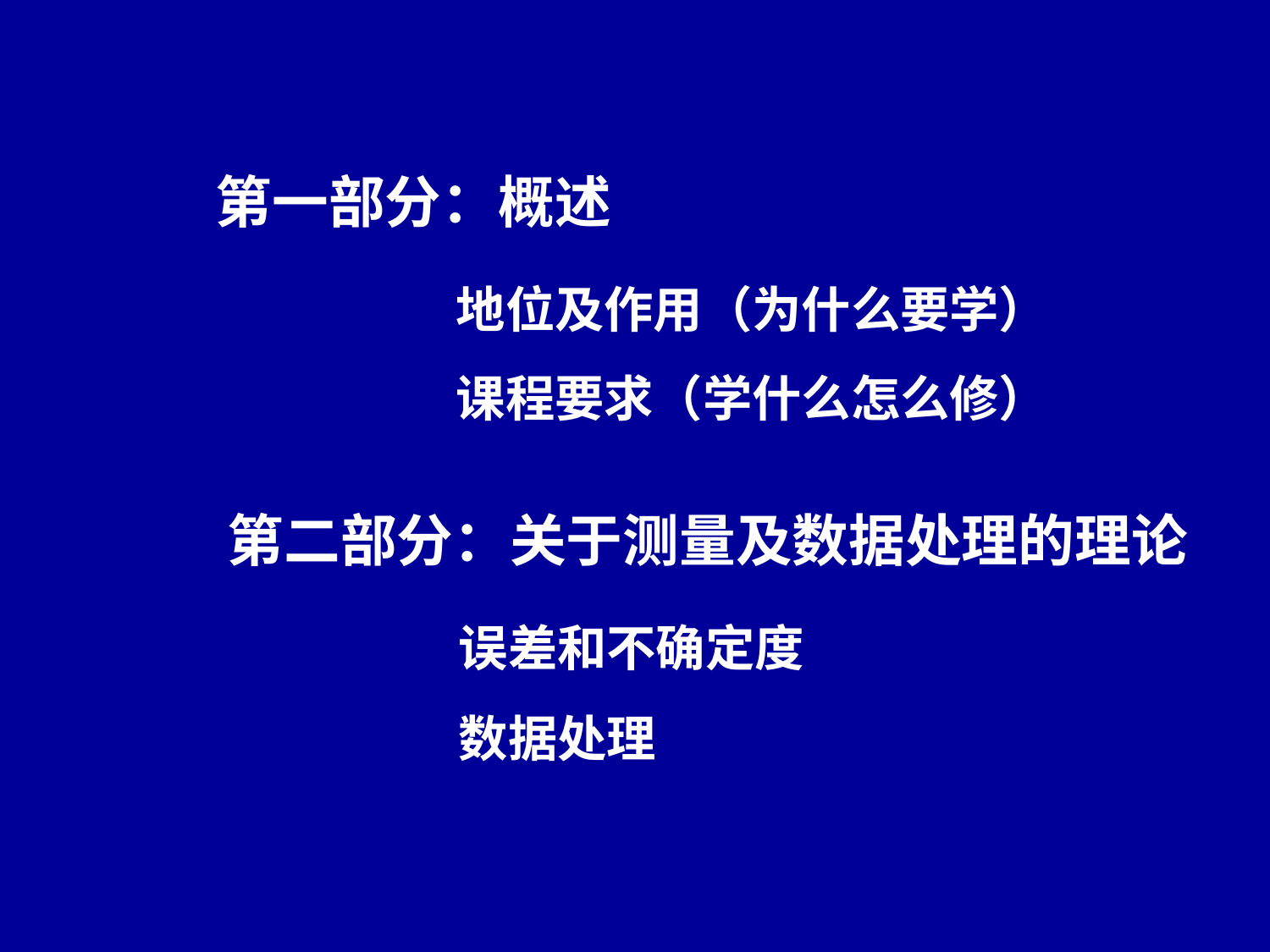

第一部分：概述
地位及作用（为什么要学）
课程要求（学什么怎么修）
第二部分：关于测量及数据处理的理论
误差和不确定度
数据处理